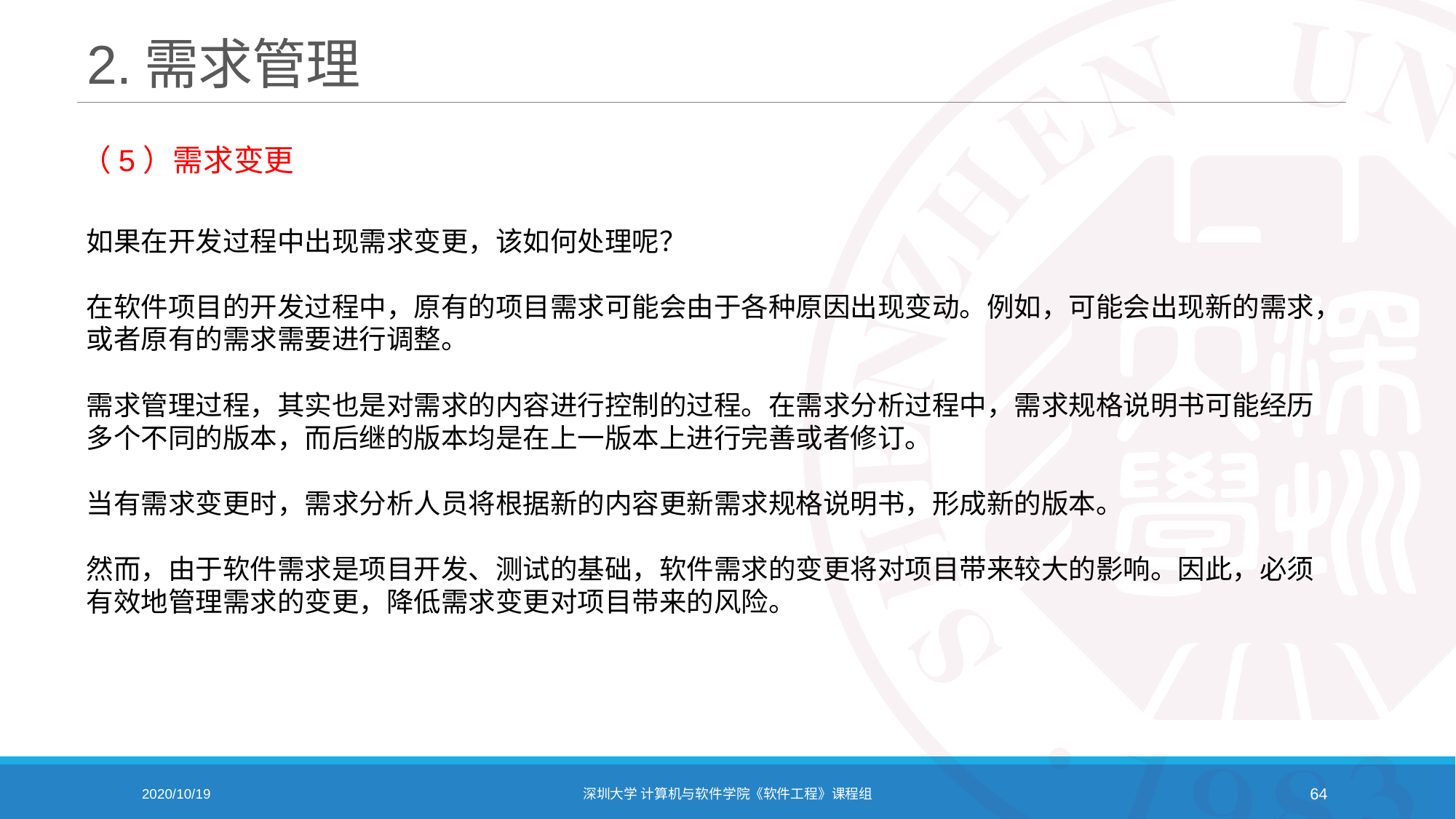

# 2.需求管理
（5）需求变更
如果在开发过程中出现需求变更，该如何处理呢？

在软件项目的开发过程中，原有的项目需求可能会由于各种原因出现变动。例如，可能会出现新的需求，或者原有的需求需要进行调整。

需求管理过程，其实也是对需求的内容进行控制的过程。在需求分析过程中，需求规格说明书可能经历多个不同的版本，而后继的版本均是在上一版本上进行完善或者修订。

当有需求变更时，需求分析人员将根据新的内容更新需求规格说明书，形成新的版本。

然而，由于软件需求是项目开发、测试的基础，软件需求的变更将对项目带来较大的影响。因此，必须有效地管理需求的变更，降低需求变更对项目带来的风险。
2020/10/19
深圳大学 计算机与软件学院《软件工程》课程组
64